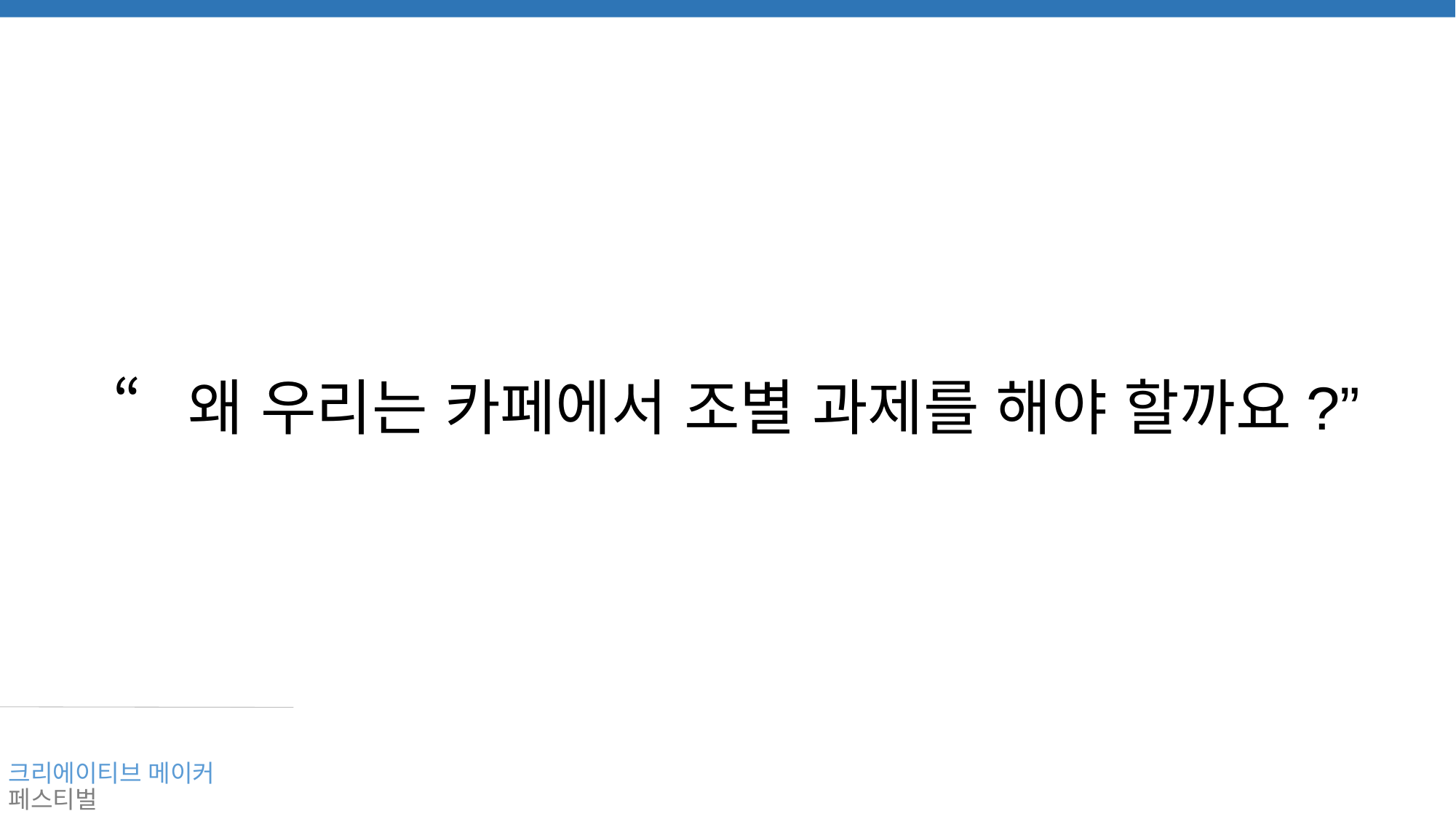

“왜 우리는 카페에서 조별 과제를 해야 할까요?”

크리에이티브 메이커
페스티벌